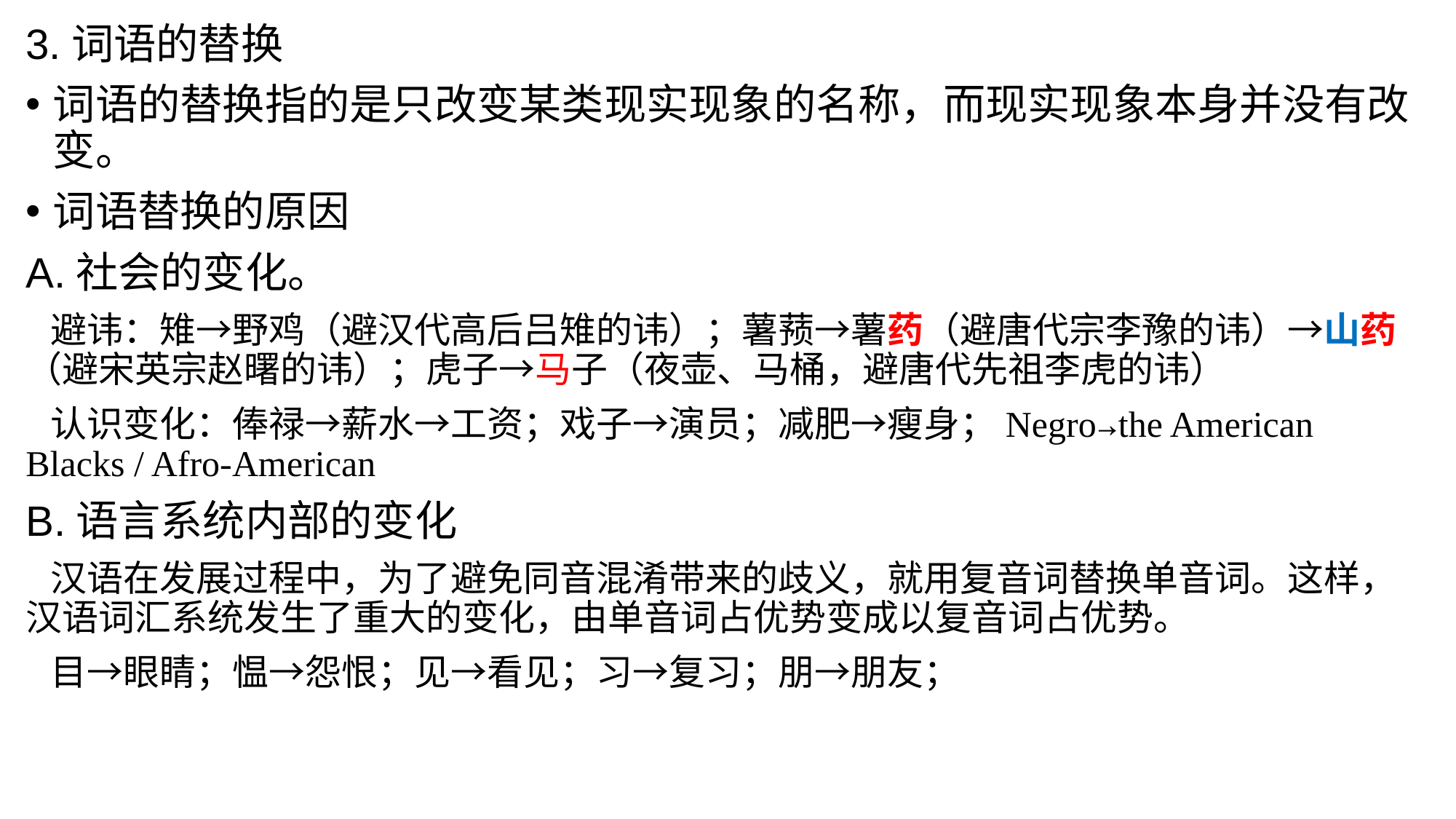

3.词语的替换
词语的替换指的是只改变某类现实现象的名称，而现实现象本身并没有改变。
词语替换的原因
A.社会的变化。
  避讳：雉→野鸡（避汉代高后吕雉的讳）；薯蓣→薯药（避唐代宗李豫的讳）→山药（避宋英宗赵曙的讳）；虎子→马子（夜壶、马桶，避唐代先祖李虎的讳）
  认识变化：俸禄→薪水→工资；戏子→演员；减肥→瘦身；Negro→the American Blacks / Afro-American
B.语言系统内部的变化
  汉语在发展过程中，为了避免同音混淆带来的歧义，就用复音词替换单音词。这样，汉语词汇系统发生了重大的变化，由单音词占优势变成以复音词占优势。
  目→眼睛；愠→怨恨；见→看见；习→复习；朋→朋友；